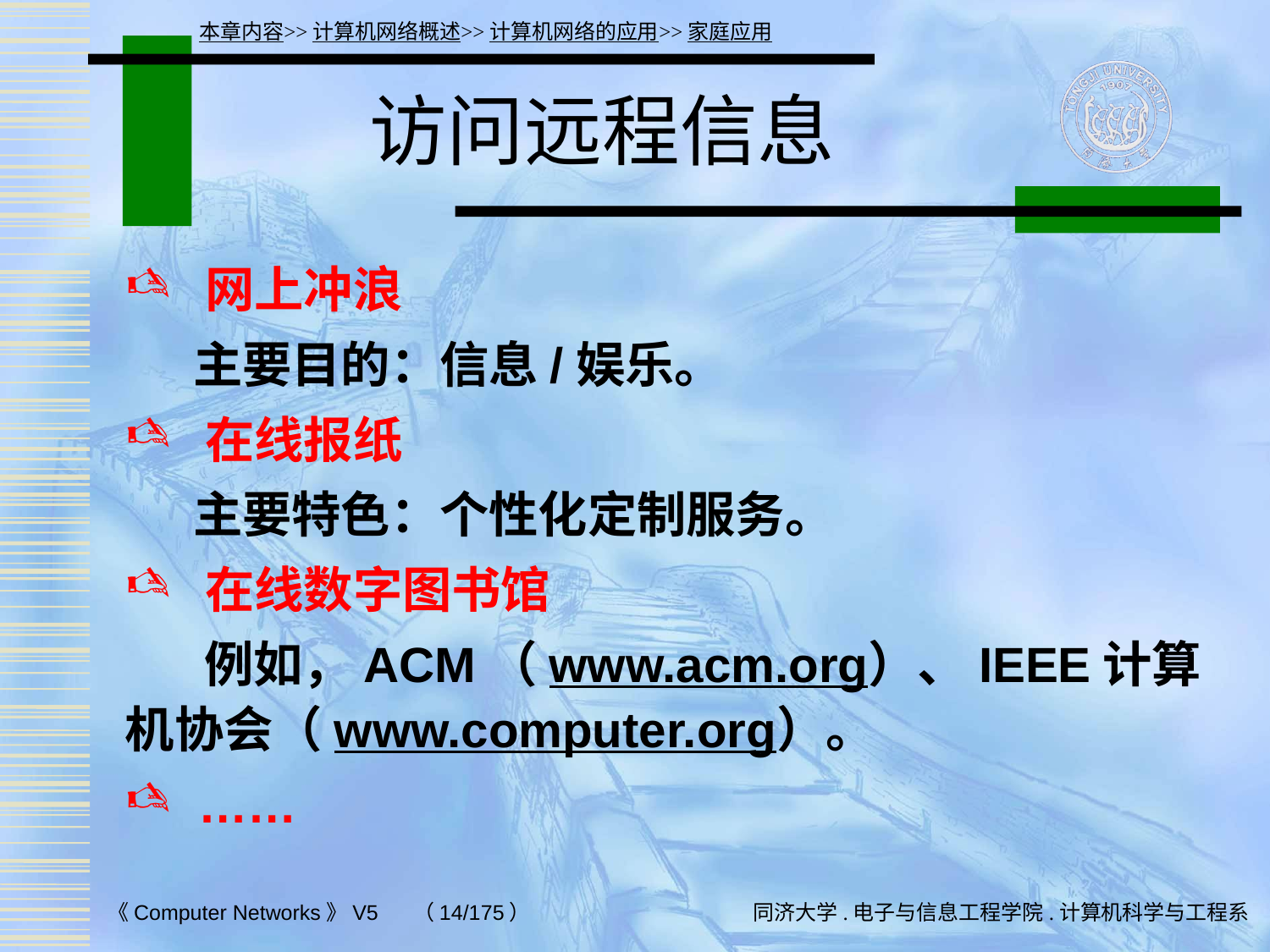

本章内容>>计算机网络概述>>计算机网络的应用>>家庭应用
# 访问远程信息
  网上冲浪
     主要目的：信息/娱乐。
  在线报纸
     主要特色：个性化定制服务。
  在线数字图书馆
      例如，ACM（www.acm.org）、IEEE计算机协会（www.computer.org）。
  ……